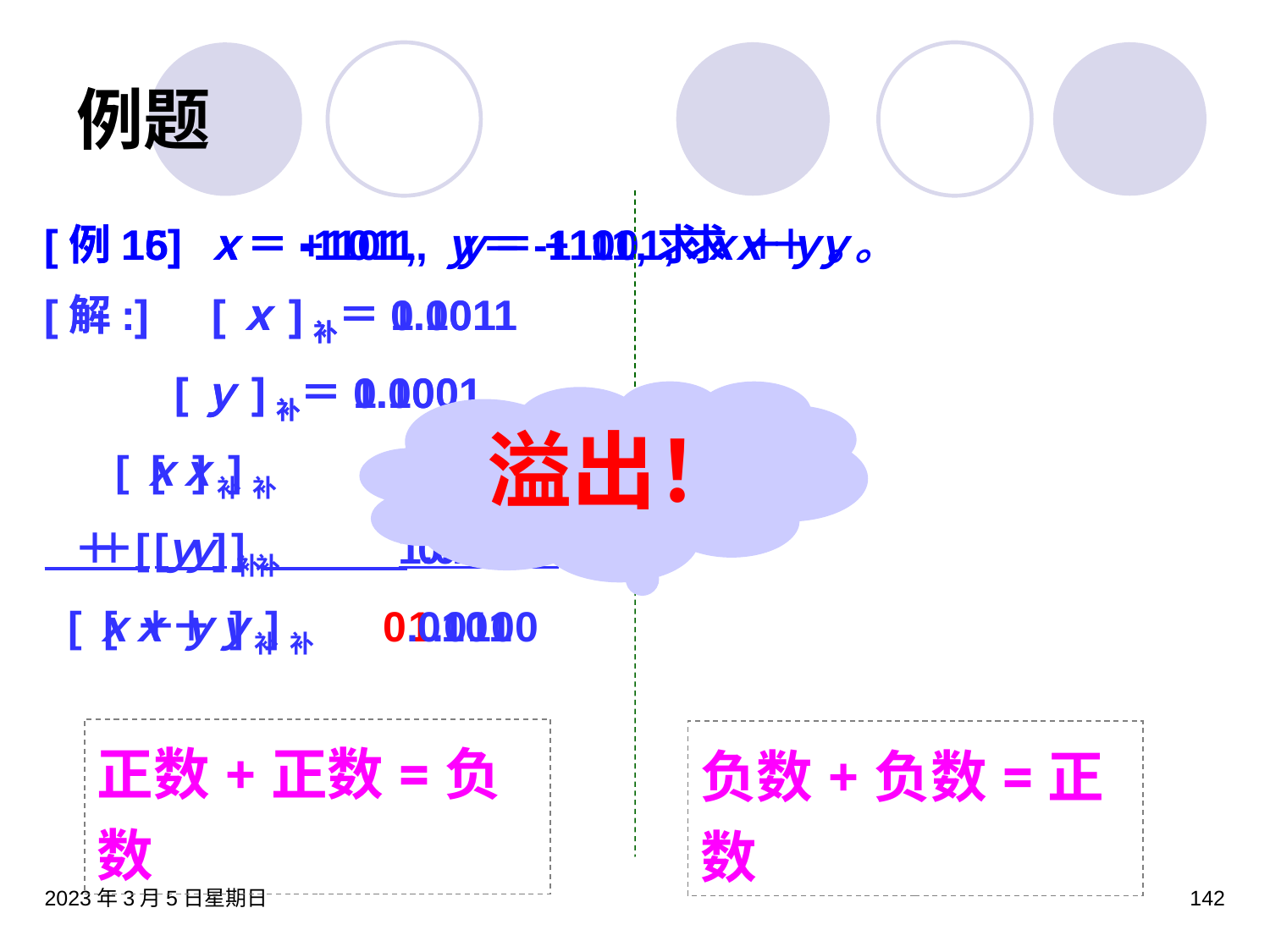

# 例题

[例15] ｘ＝+1011, ｙ＝+1001,求ｘ＋ｙ。
[解:]　[ｘ]补＝0.1011
           [ｙ]补＝0.1001
         [ｘ]补　　　0.1011
    ＋ [ｙ]补　　　0.1001
     [ｘ＋ｙ]补　　1.0100
[例16] ｘ＝-1101, ｙ＝-1111,求ｘ＋ｙ。
[解:]　[ｘ]补＝1.0011
           [ｙ]补＝1.0001
      [ｘ]补　　　1.0011
  ＋ [ｙ]补　　　1.0001
  [ｘ＋ｙ]补　　 0.0101

溢出！
正数+正数=负数
负数+负数=正数
2023年3月5日星期日
142